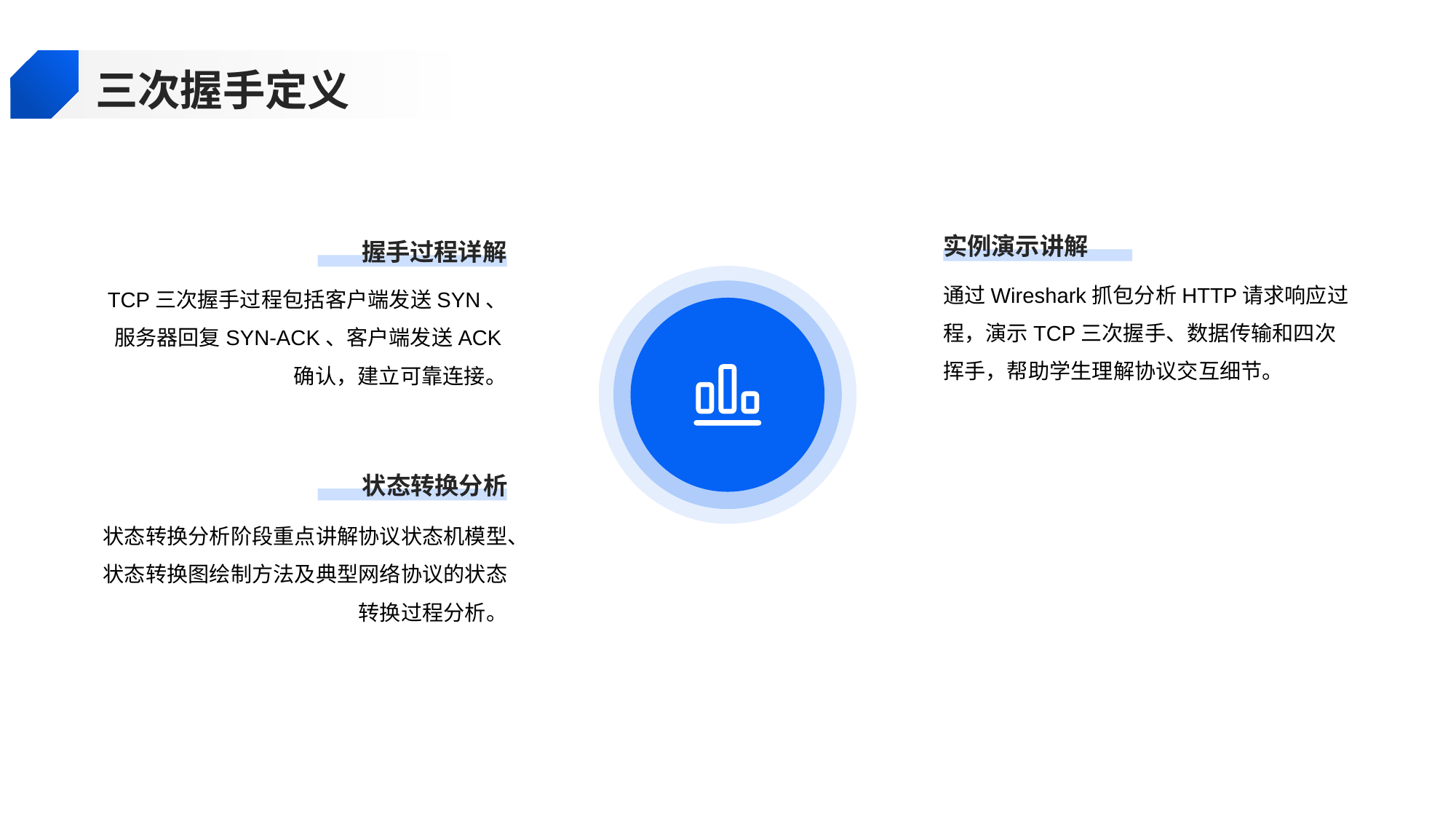

三次握手定义
实例演示讲解
握手过程详解

通过Wireshark抓包分析HTTP请求响应过程，演示TCP三次握手、数据传输和四次挥手，帮助学生理解协议交互细节。
TCP三次握手过程包括客户端发送SYN、服务器回复SYN-ACK、客户端发送ACK确认，建立可靠连接。

状态转换分析

状态转换分析阶段重点讲解协议状态机模型、状态转换图绘制方法及典型网络协议的状态转换过程分析。